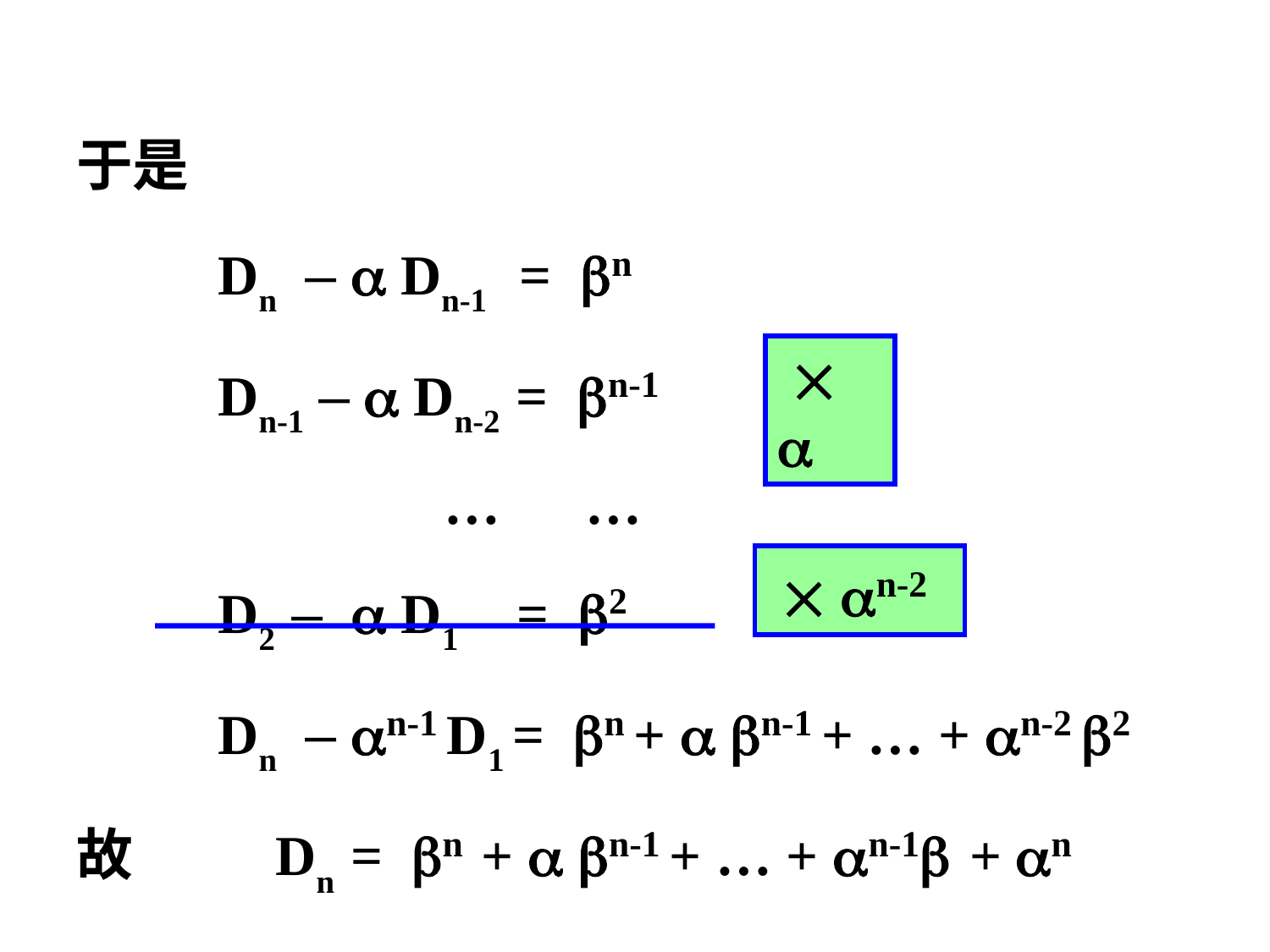

于是
          Dn  – α Dn-1    =  βn
          Dn-1 – α Dn-2  =  βn-1
                          …      …
          D2  –  α D1     =  β2
          Dn  – αn-1 D1 =  βn + α βn-1 + … + αn-2 β2
故          Dn  =  βn  + α βn-1 + … + αn-1β  + αn
 × α
 × αn-2